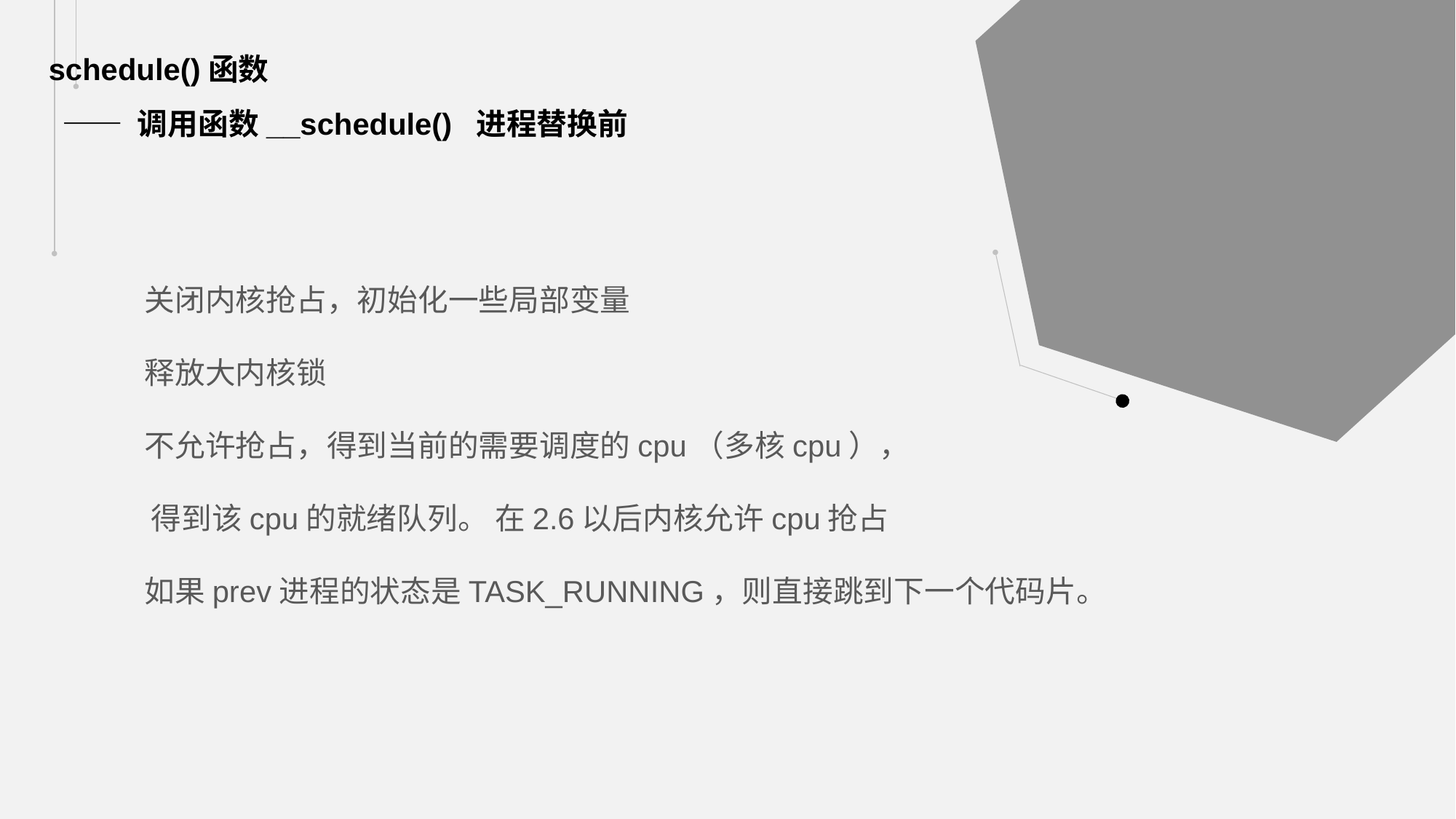

schedule()函数
  —— 调用函数__schedule()  进程替换前

 关闭内核抢占，初始化⼀些局部变量
 释放大内核锁
 不允许抢占，得到当前的需要调度的cpu（多核cpu），
  得到该cpu的就绪队列。 在2.6以后内核允许cpu抢占
 如果prev进程的状态是TASK_RUNNING，则直接跳到下⼀个代码片。